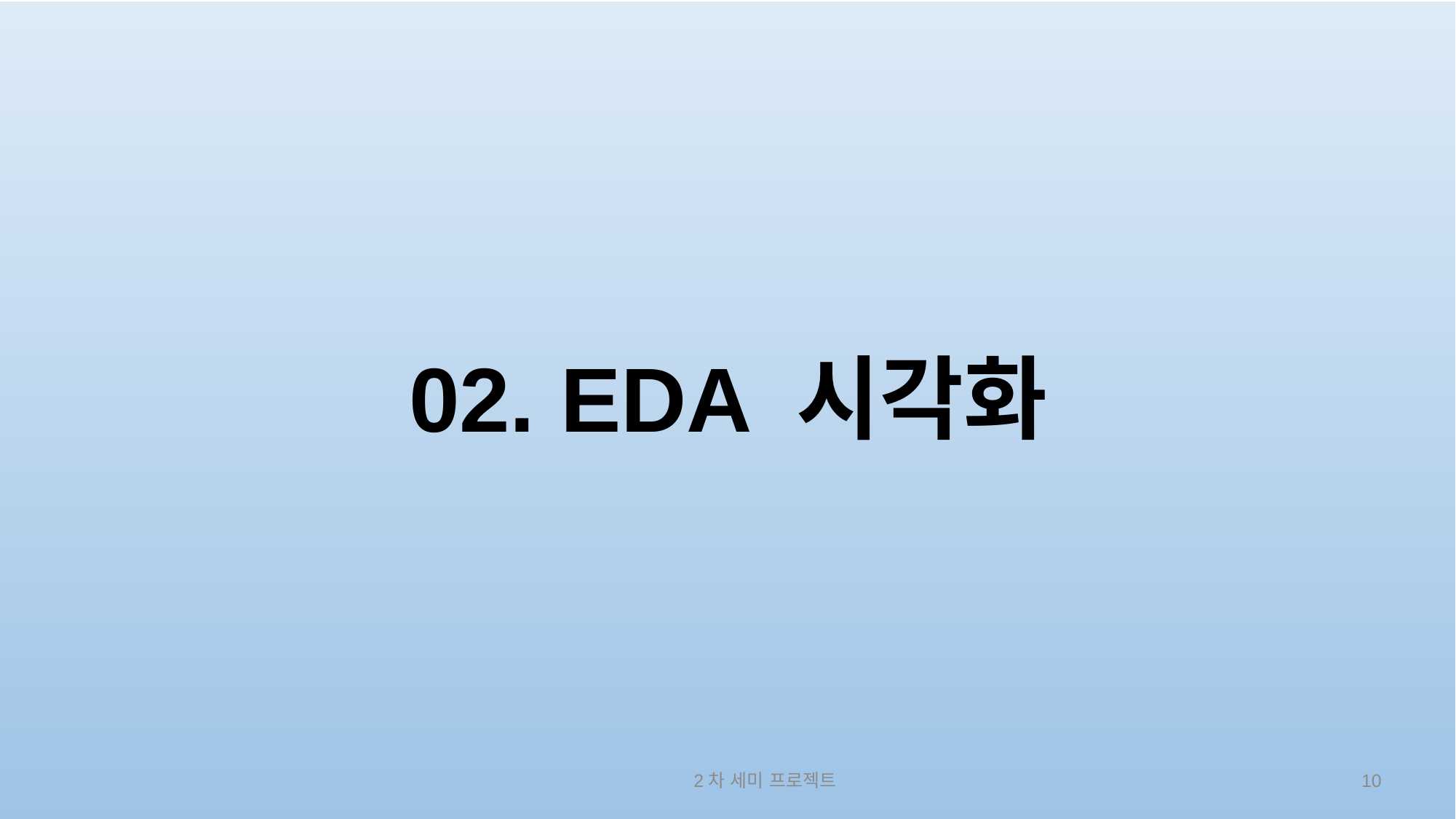

# 02. EDA 시각화
2차 세미 프로젝트
10